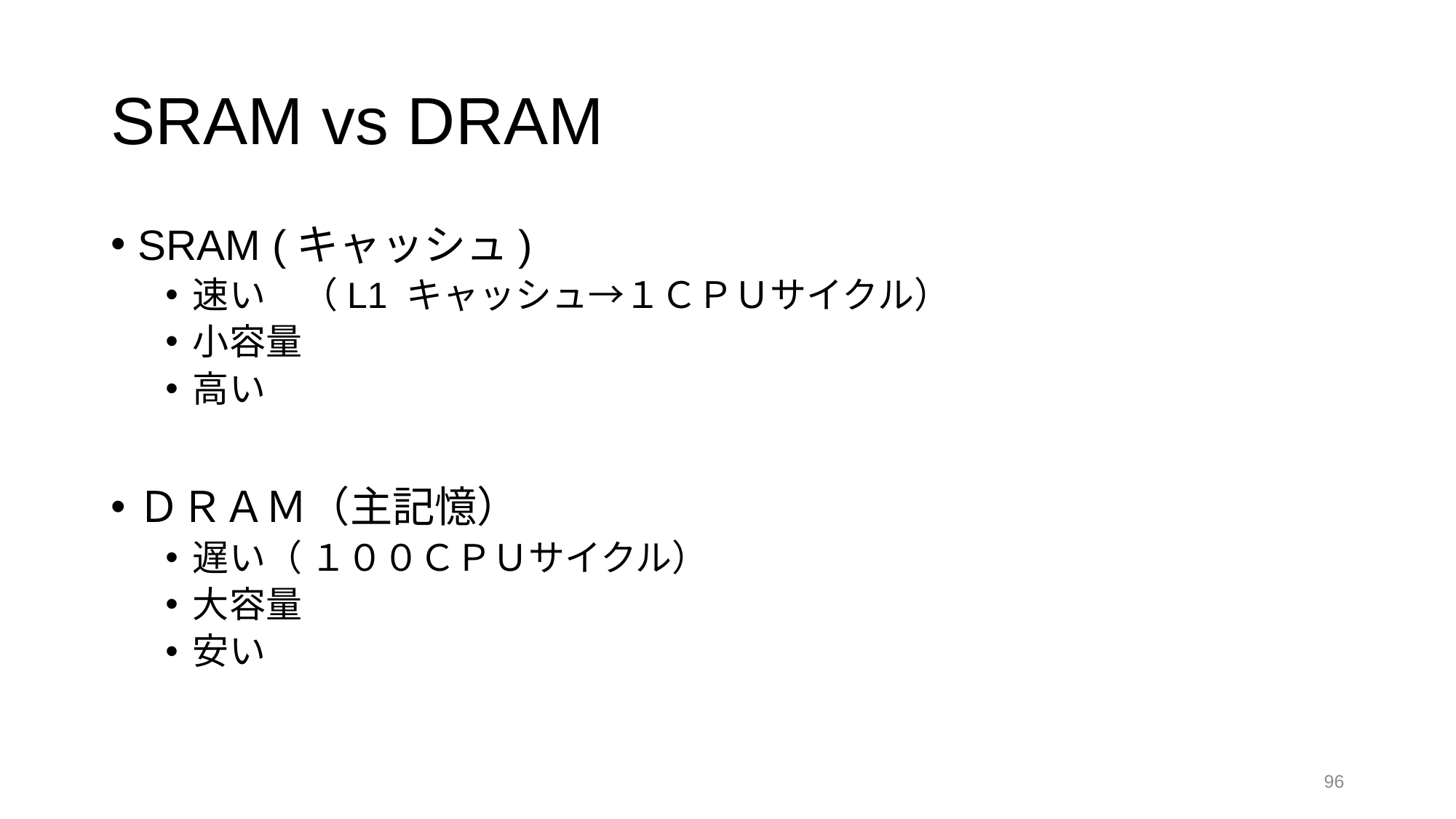

# SRAM vs DRAM
SRAM (キャッシュ)
速い　（L1 キャッシュ→１ＣＰＵサイクル）
小容量
高い

ＤＲＡＭ（主記憶）
遅い（ １００ＣＰＵサイクル）
大容量
安い
96